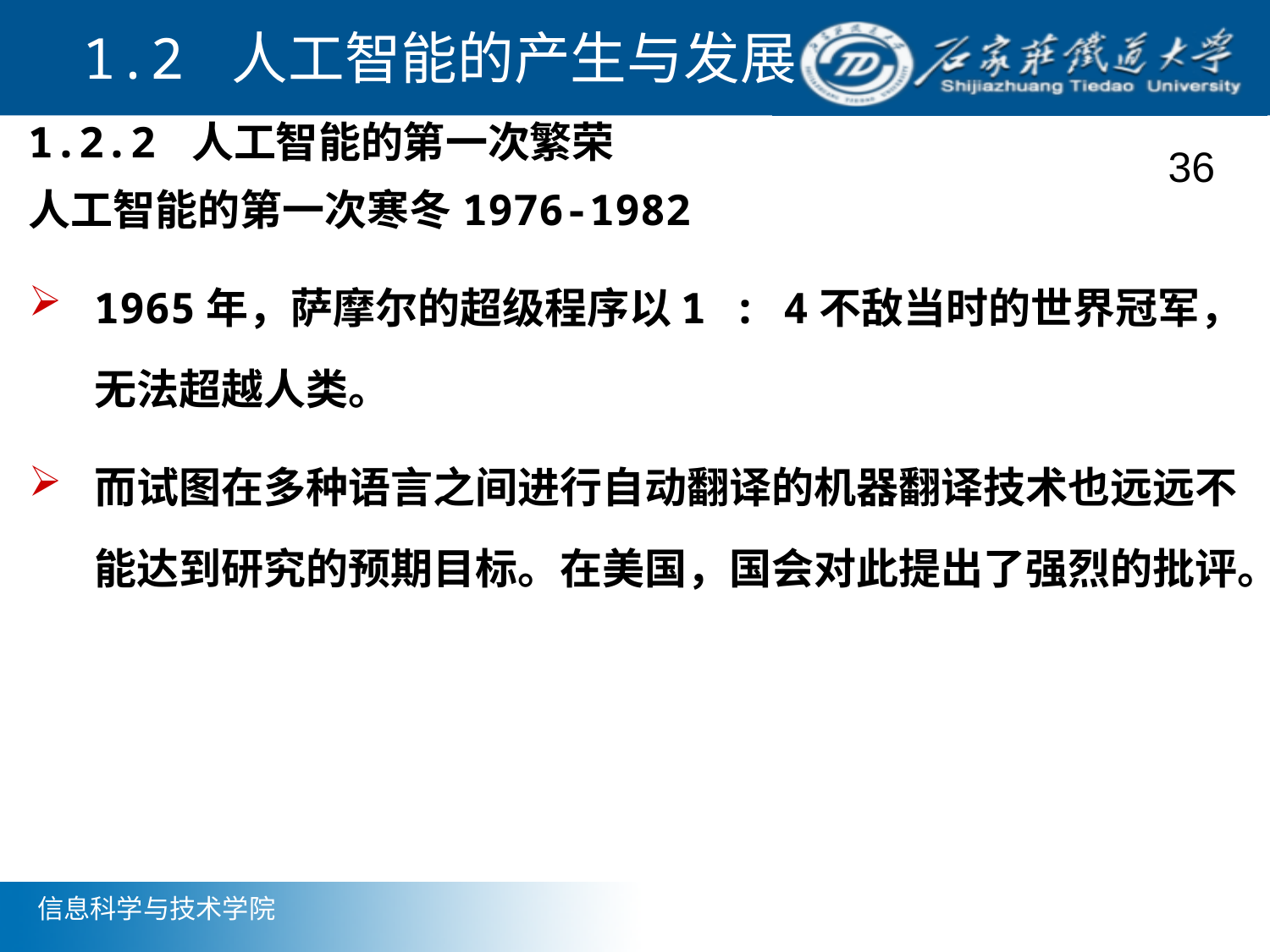

1.2 人工智能的产生与发展

1.2.2 人工智能的第一次繁荣
人工智能的第一次寒冬1976-1982
1965年，萨摩尔的超级程序以1 : 4不敌当时的世界冠军，无法超越人类。
而试图在多种语言之间进行自动翻译的机器翻译技术也远远不能达到研究的预期目标。在美国，国会对此提出了强烈的批评。

36